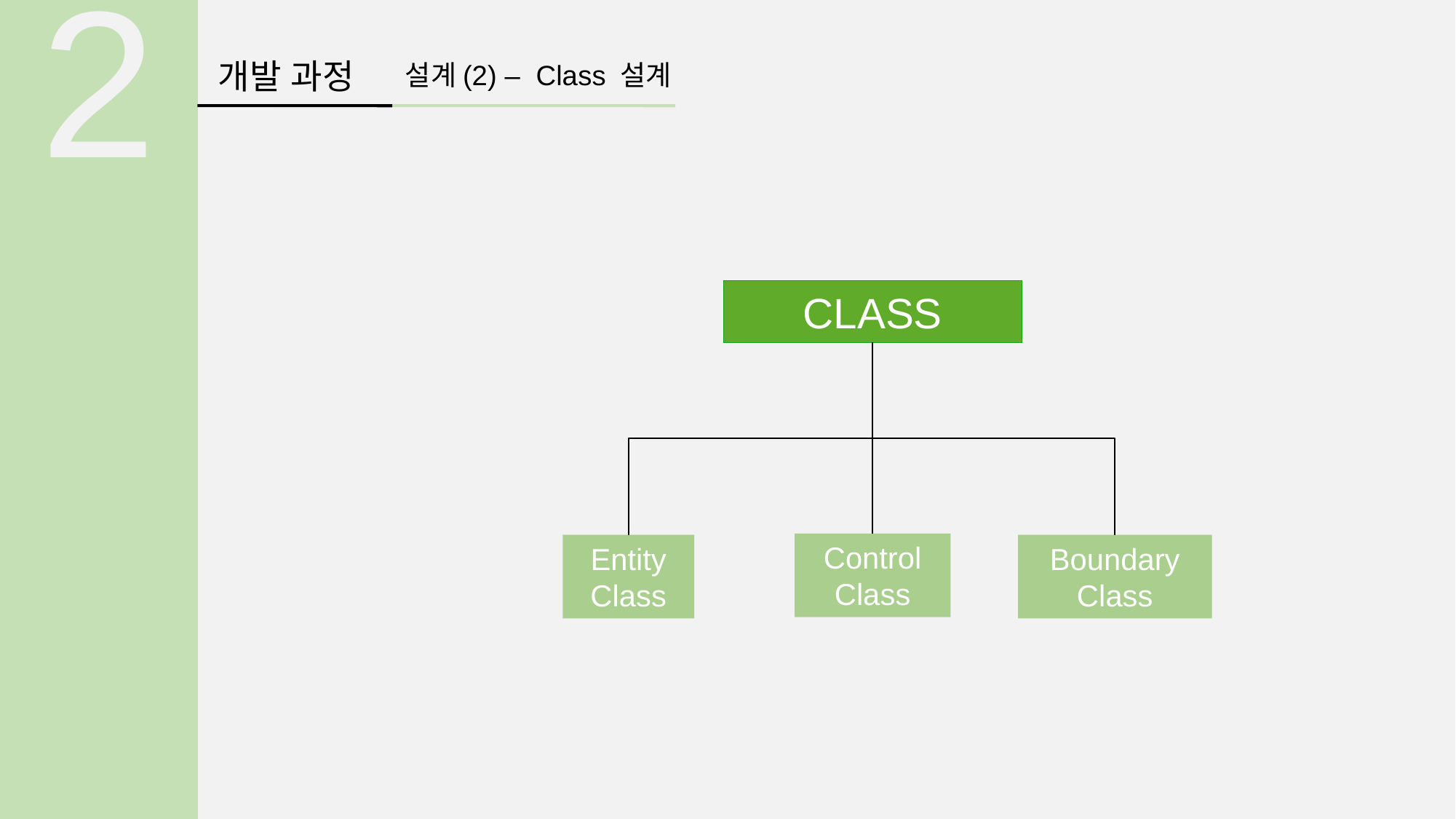

2

개발 과정
설계(2) –  Class 설계

CLASS
Control
Class
Boundary
Class
Entity
Class